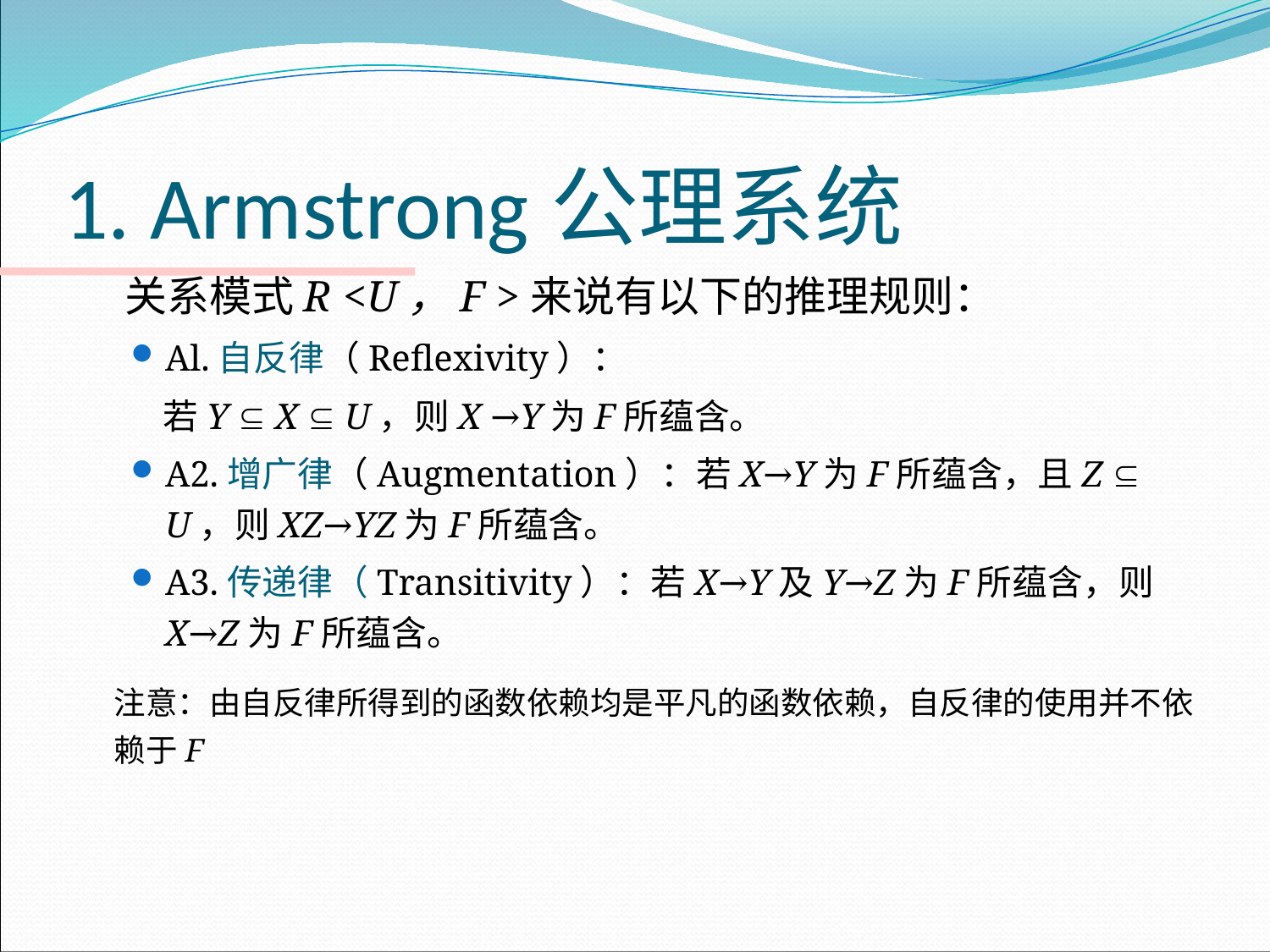

# 1. Armstrong公理系统
    关系模式R <U，F >来说有以下的推理规则：
Al.自反律（Reflexivity）：
   若Y ⊆ X ⊆ U，则X →Y为F所蕴含。
A2.增广律（Augmentation）：若X→Y为F所蕴含，且Z ⊆ U，则XZ→YZ为F所蕴含。
A3.传递律（Transitivity）：若X→Y及Y→Z为F所蕴含，则X→Z为F所蕴含。
	注意：由自反律所得到的函数依赖均是平凡的函数依赖，自反律的使用并不依赖于F

596